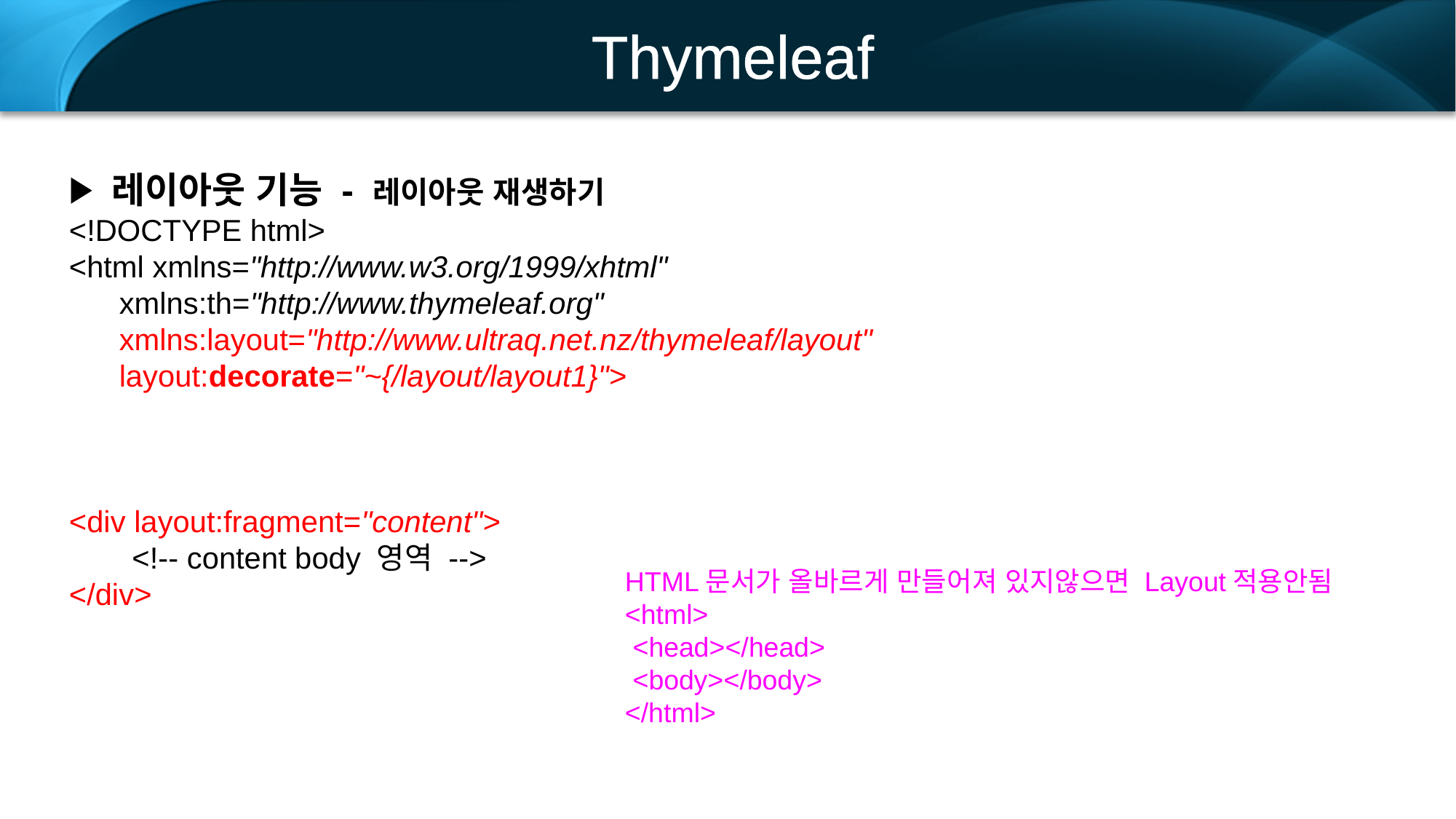

Thymeleaf
레이아웃 기능 - 레이아웃 재생하기
<!DOCTYPE html>
<html xmlns="http://www.w3.org/1999/xhtml"
      xmlns:th="http://www.thymeleaf.org"
      xmlns:layout="http://www.ultraq.net.nz/thymeleaf/layout"
      layout:decorate="~{/layout/layout1}">

<div layout:fragment="content">
 <!-- content body 영역 -->
</div>

HTML문서가 올바르게 만들어져 있지않으면 Layout적용안됨
<html>
 <head></head>
 <body></body>
</html>